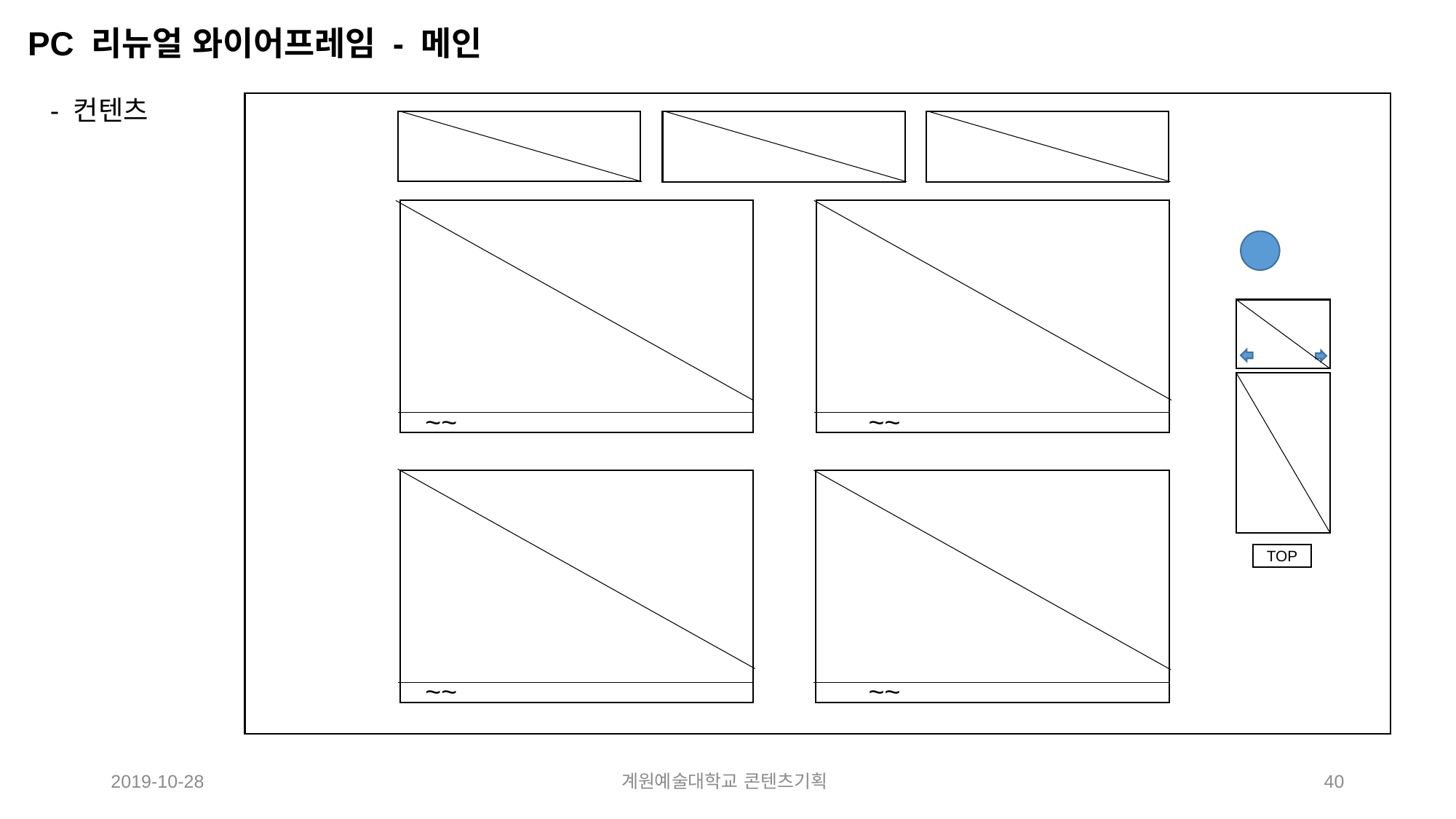

PC 리뉴얼 와이어프레임 - 메인
- 컨텐츠

~~
~~

TOP
~~
~~
2019-10-28
계원예술대학교 콘텐츠기획
40